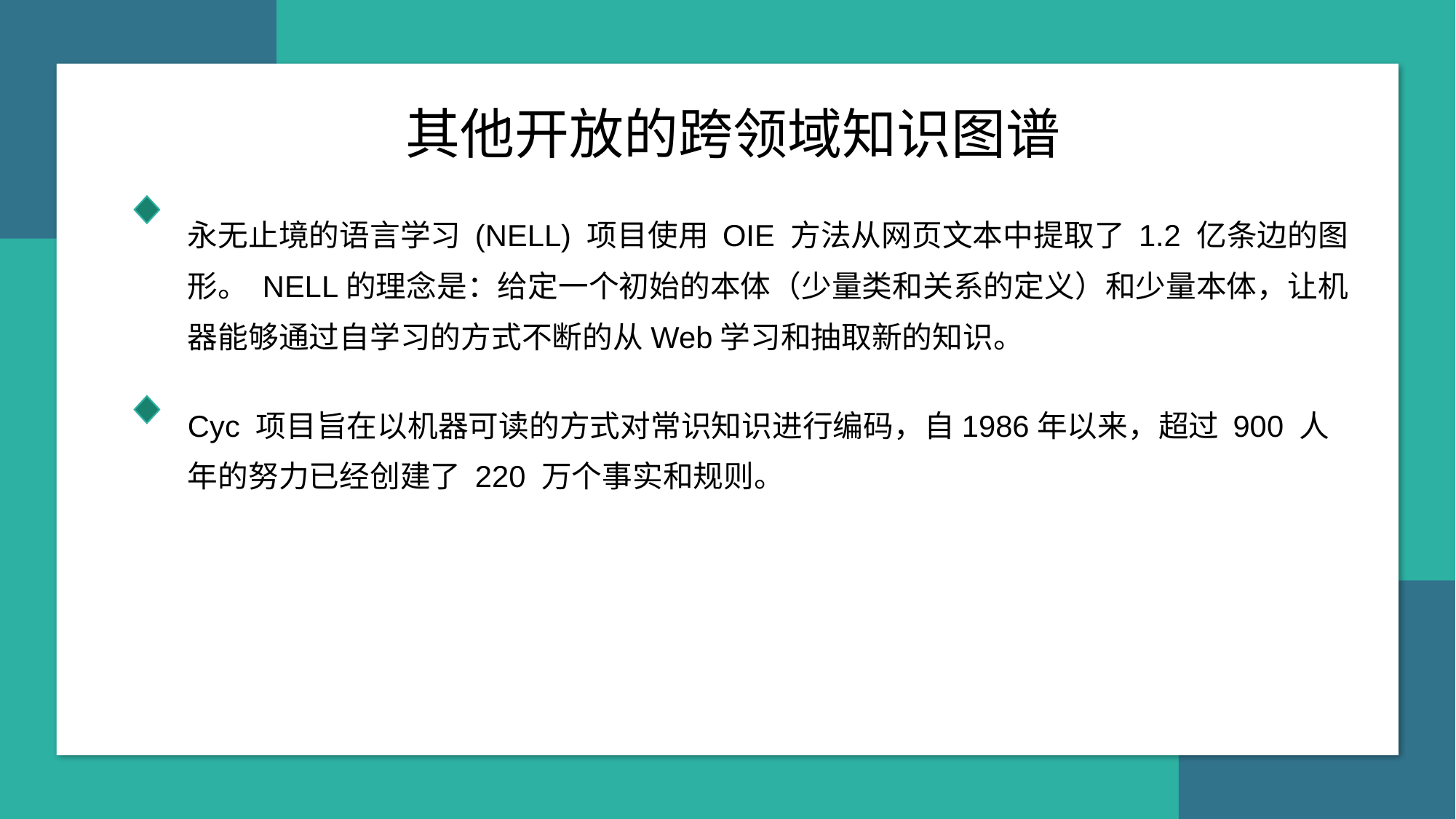

其他开放的跨领域知识图谱

永无止境的语言学习 (NELL) 项目使用 OIE 方法从网页文本中提取了 1.2 亿条边的图形。 NELL的理念是：给定一个初始的本体（少量类和关系的定义）和少量本体，让机器能够通过自学习的方式不断的从Web学习和抽取新的知识。
Cyc 项目旨在以机器可读的方式对常识知识进行编码，自1986年以来，超过 900 人年的努力已经创建了 220 万个事实和规则。